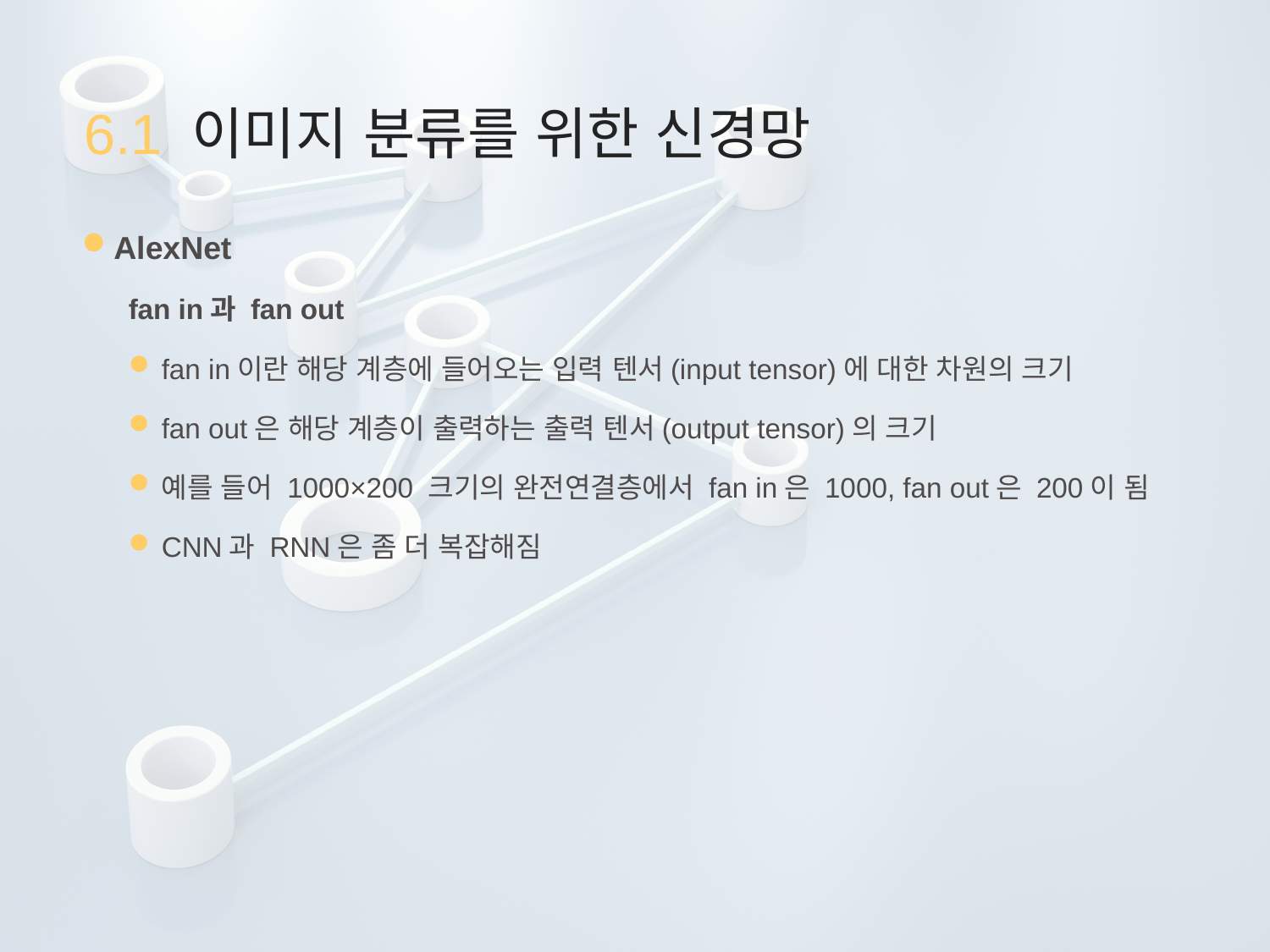

# 6.1 이미지 분류를 위한 신경망
AlexNet
fan in과 fan out
fan in이란 해당 계층에 들어오는 입력 텐서(input tensor)에 대한 차원의 크기
fan out은 해당 계층이 출력하는 출력 텐서(output tensor)의 크기
예를 들어 1000×200 크기의 완전연결층에서 fan in은 1000, fan out은 200이 됨
CNN과 RNN은 좀 더 복잡해짐